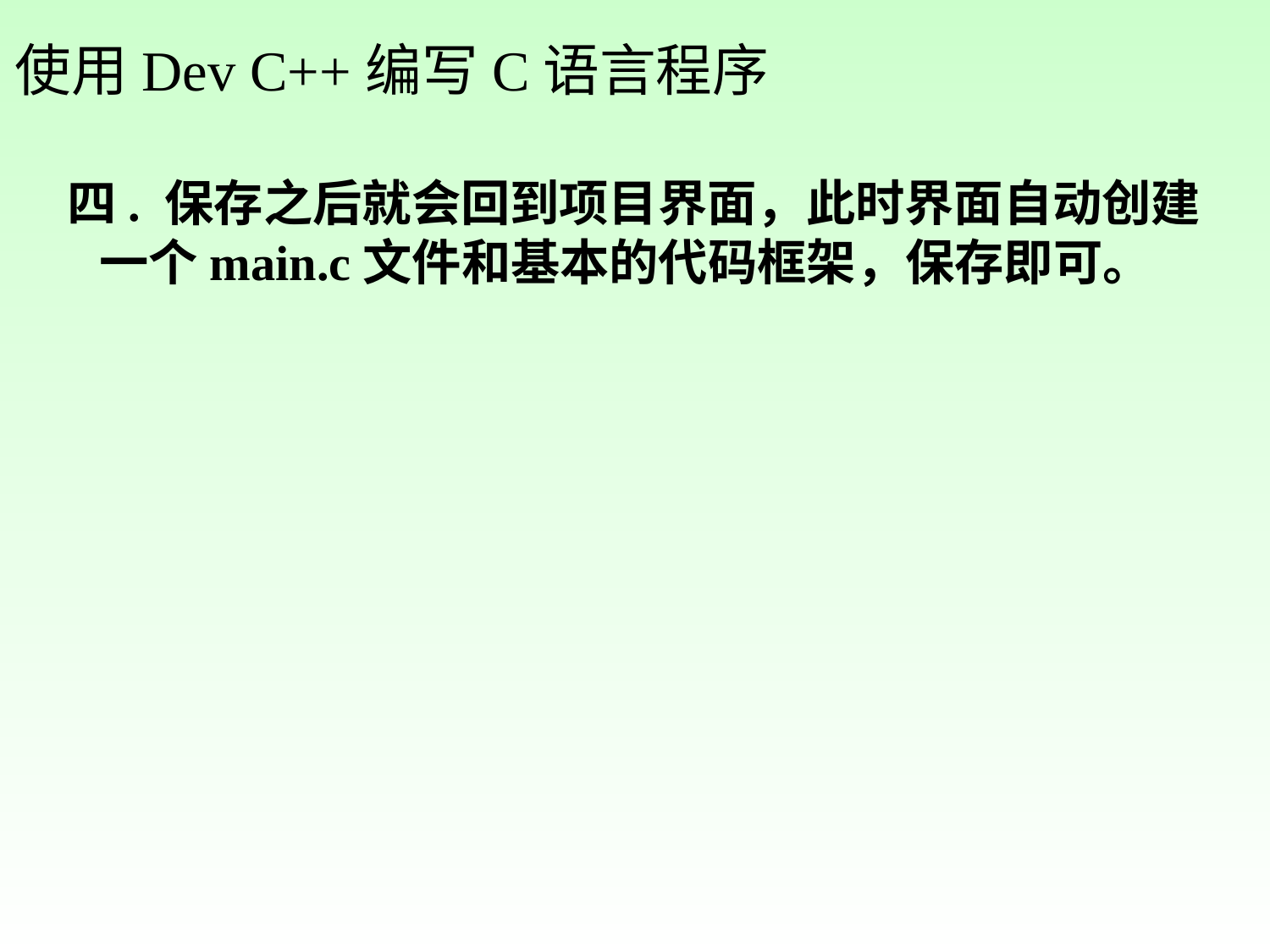

使用Dev C++编写C语言程序
四. 保存之后就会回到项目界面，此时界面自动创建一个main.c文件和基本的代码框架，保存即可。